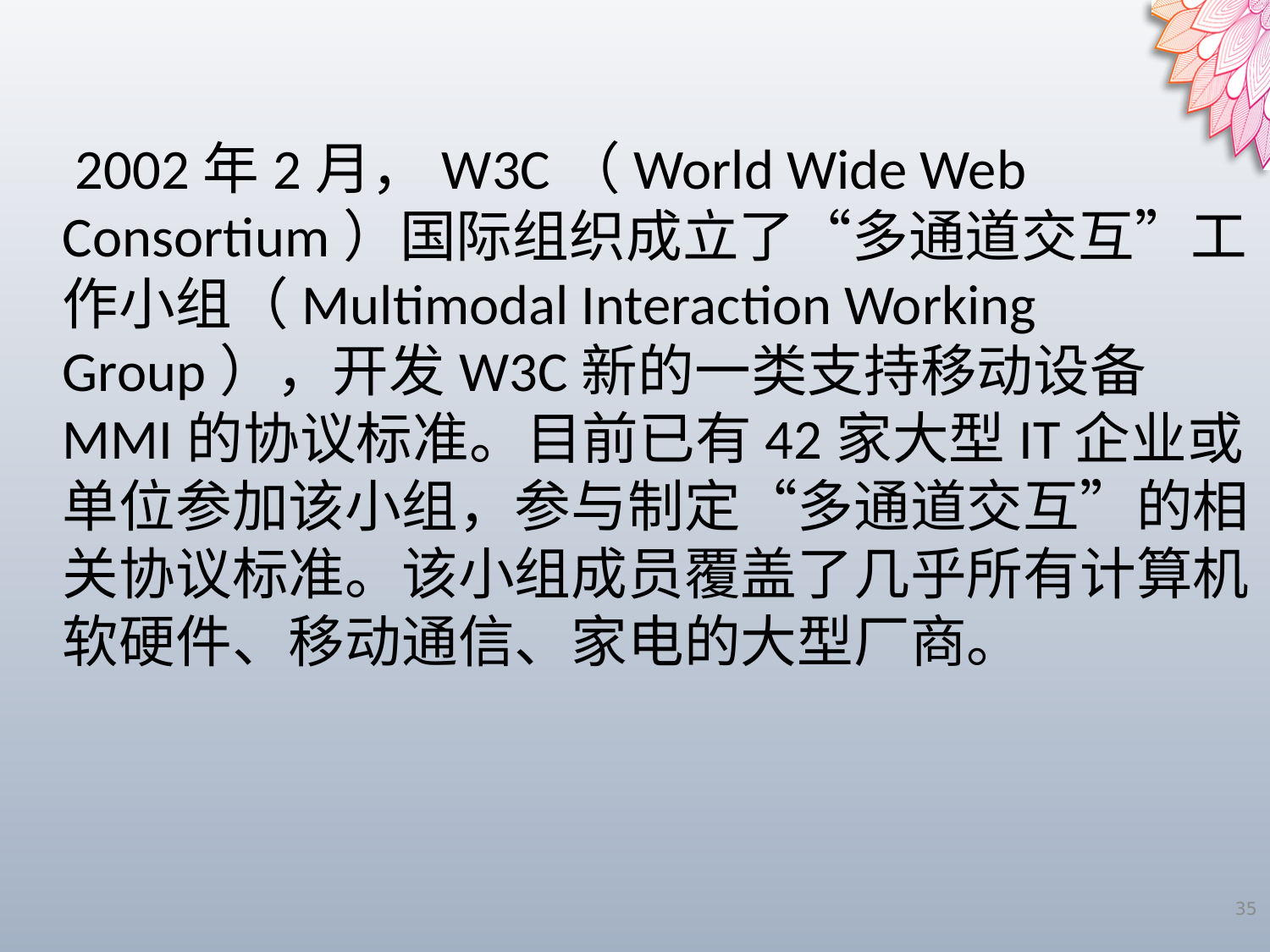

2002年2月，W3C（World Wide Web Consortium）国际组织成立了“多通道交互”工作小组（Multimodal Interaction Working Group），开发W3C新的一类支持移动设备MMI的协议标准。目前已有42家大型IT企业或单位参加该小组，参与制定“多通道交互”的相关协议标准。该小组成员覆盖了几乎所有计算机软硬件、移动通信、家电的大型厂商。
35